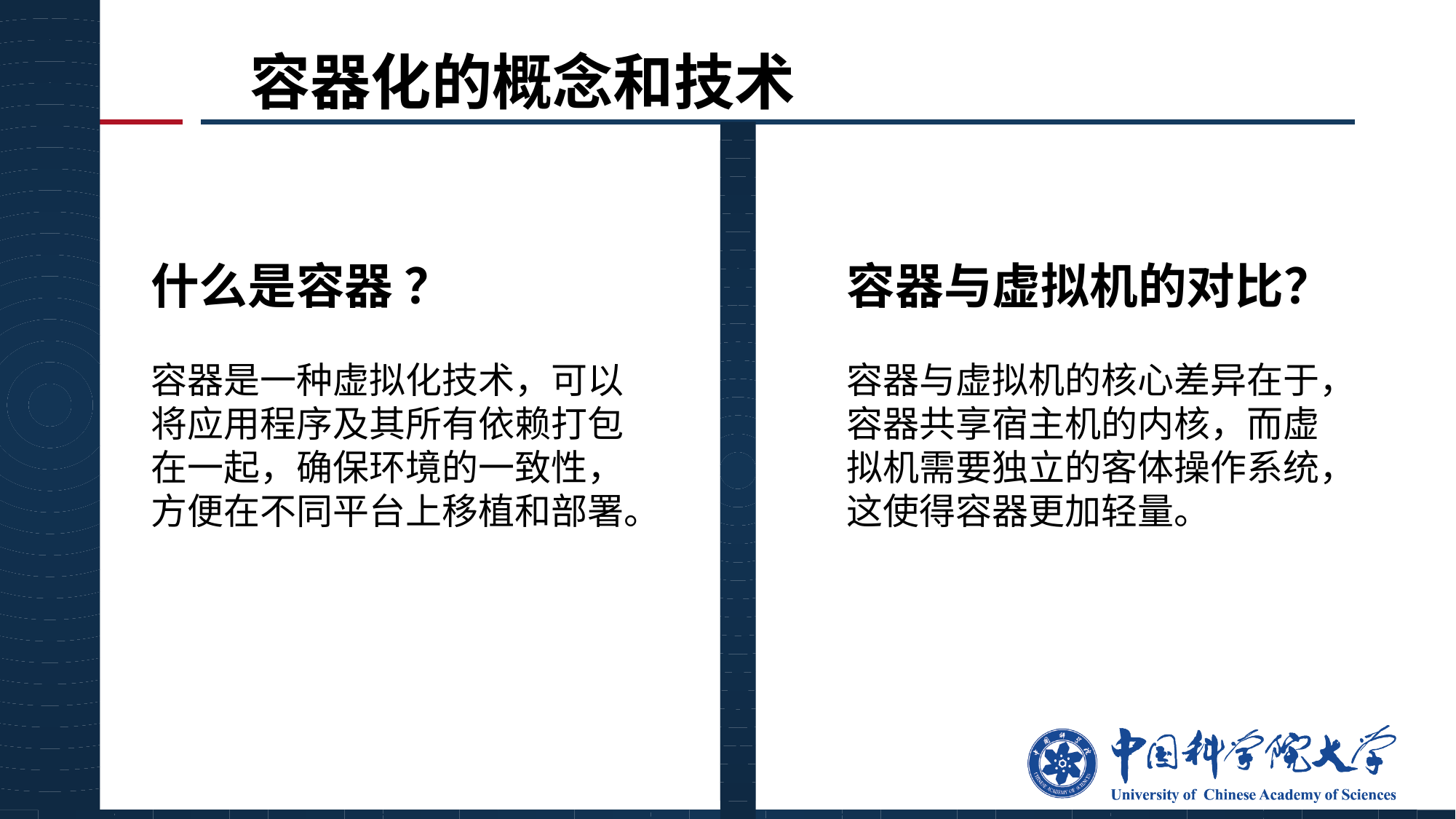

# 容器化的概念和技术

什么是容器 ？

容器是一种虚拟化技术，可以将应用程序及其所有依赖打包在一起，确保环境的一致性，方便在不同平台上移植和部署。
容器与虚拟机的对比？

容器与虚拟机的核心差异在于，容器共享宿主机的内核，而虚拟机需要独立的客体操作系统，这使得容器更加轻量。